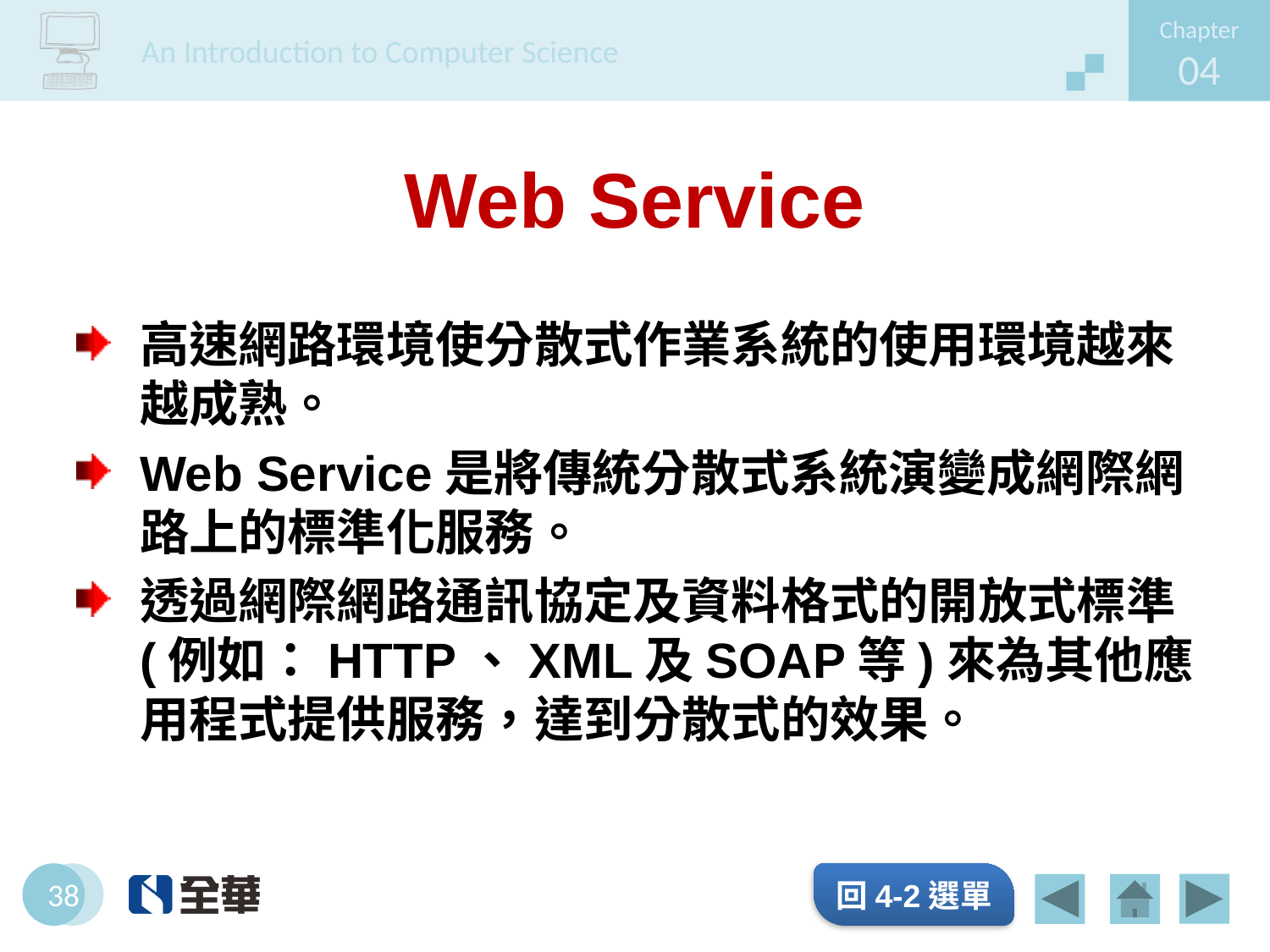

# Web Service
高速網路環境使分散式作業系統的使用環境越來越成熟。
Web Service是將傳統分散式系統演變成網際網路上的標準化服務。
透過網際網路通訊協定及資料格式的開放式標準(例如：HTTP、XML及SOAP等)來為其他應用程式提供服務，達到分散式的效果。
回4-2選單